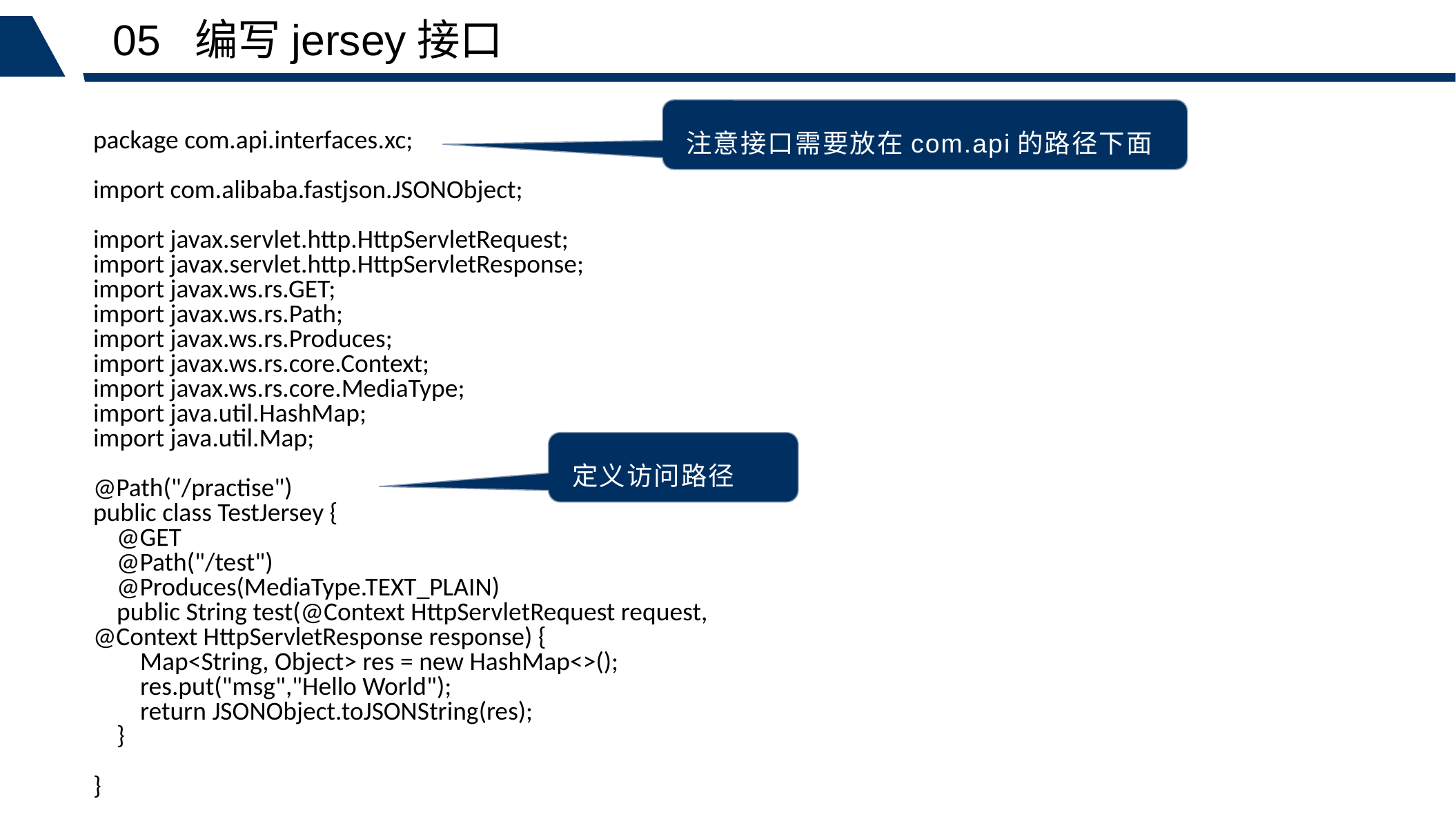

05  编写jersey接口

注意接口需要放在com.api的路径下面
package com.api.interfaces.xc;

import com.alibaba.fastjson.JSONObject;

import javax.servlet.http.HttpServletRequest;
import javax.servlet.http.HttpServletResponse;
import javax.ws.rs.GET;
import javax.ws.rs.Path;
import javax.ws.rs.Produces;
import javax.ws.rs.core.Context;
import javax.ws.rs.core.MediaType;
import java.util.HashMap;
import java.util.Map;

@Path("/practise")
public class TestJersey {
    @GET
    @Path("/test")
    @Produces(MediaType.TEXT_PLAIN)
    public String test(@Context HttpServletRequest request, @Context HttpServletResponse response) {
        Map<String, Object> res = new HashMap<>();
        res.put("msg","Hello World");
        return JSONObject.toJSONString(res);
    }

}
定义访问路径
高温高压
行